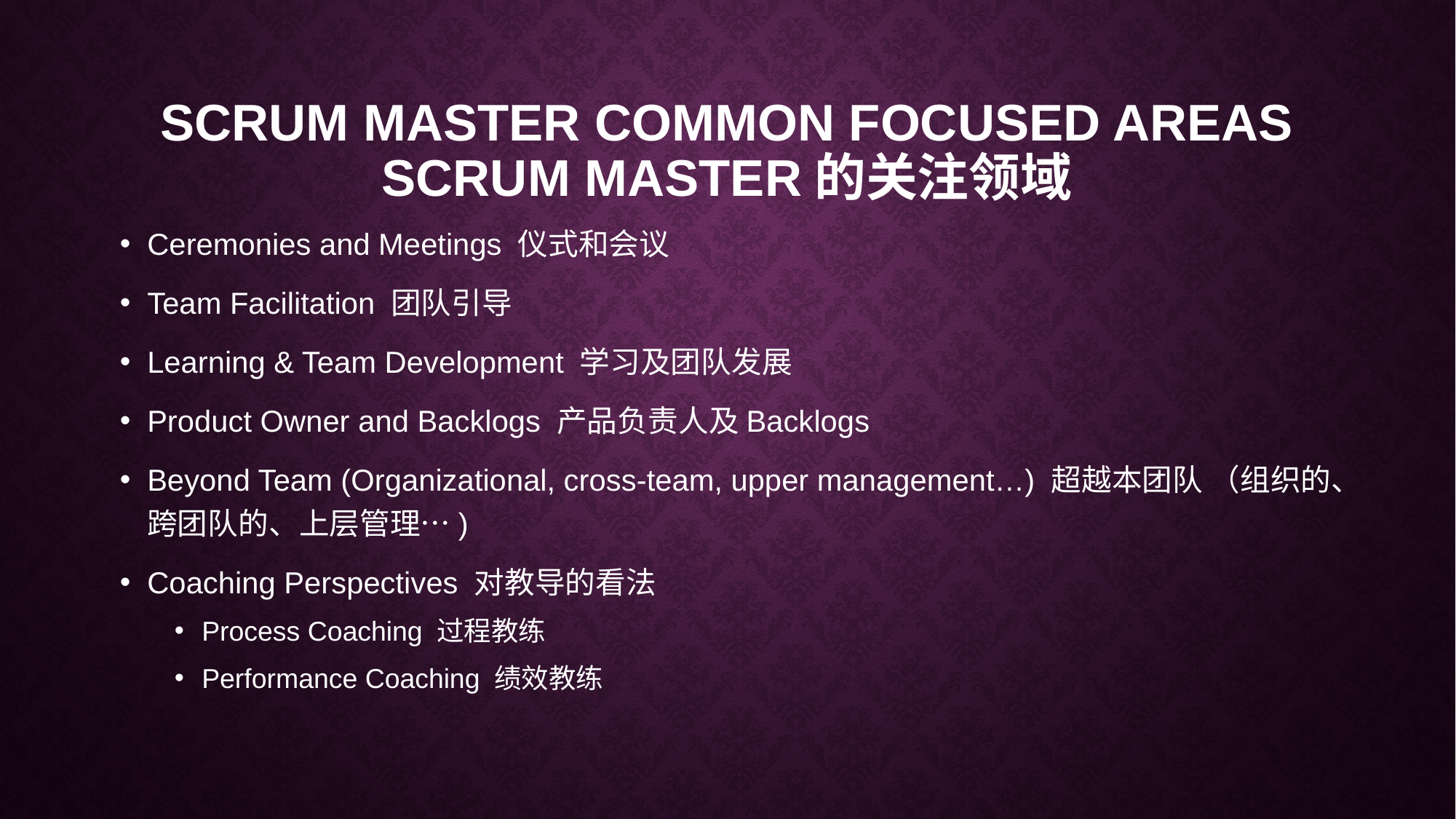

# Scrum master common focused areas Scrum master的关注领域
Ceremonies and Meetings 仪式和会议
Team Facilitation 团队引导
Learning & Team Development 学习及团队发展
Product Owner and Backlogs 产品负责人及Backlogs
Beyond Team (Organizational, cross-team, upper management…) 超越本团队 （组织的、跨团队的、上层管理…)
Coaching Perspectives 对教导的看法
Process Coaching 过程教练
Performance Coaching 绩效教练